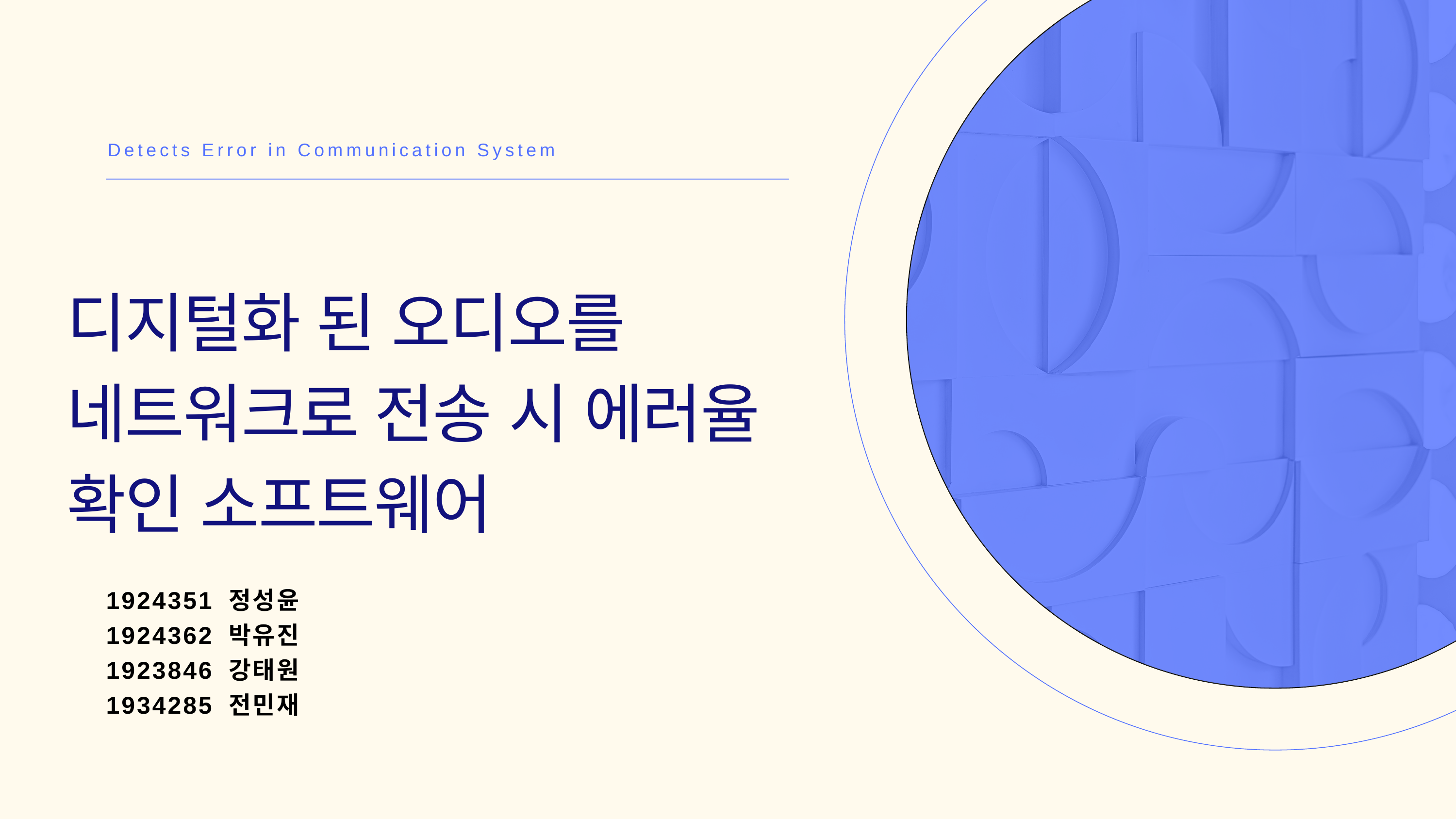

Detects Error in Communication System

디지털화 된 오디오를 네트워크로 전송 시 에러율 확인 소프트웨어
1924351 정성윤
1924362 박유진
1923846 강태원
1934285 전민재